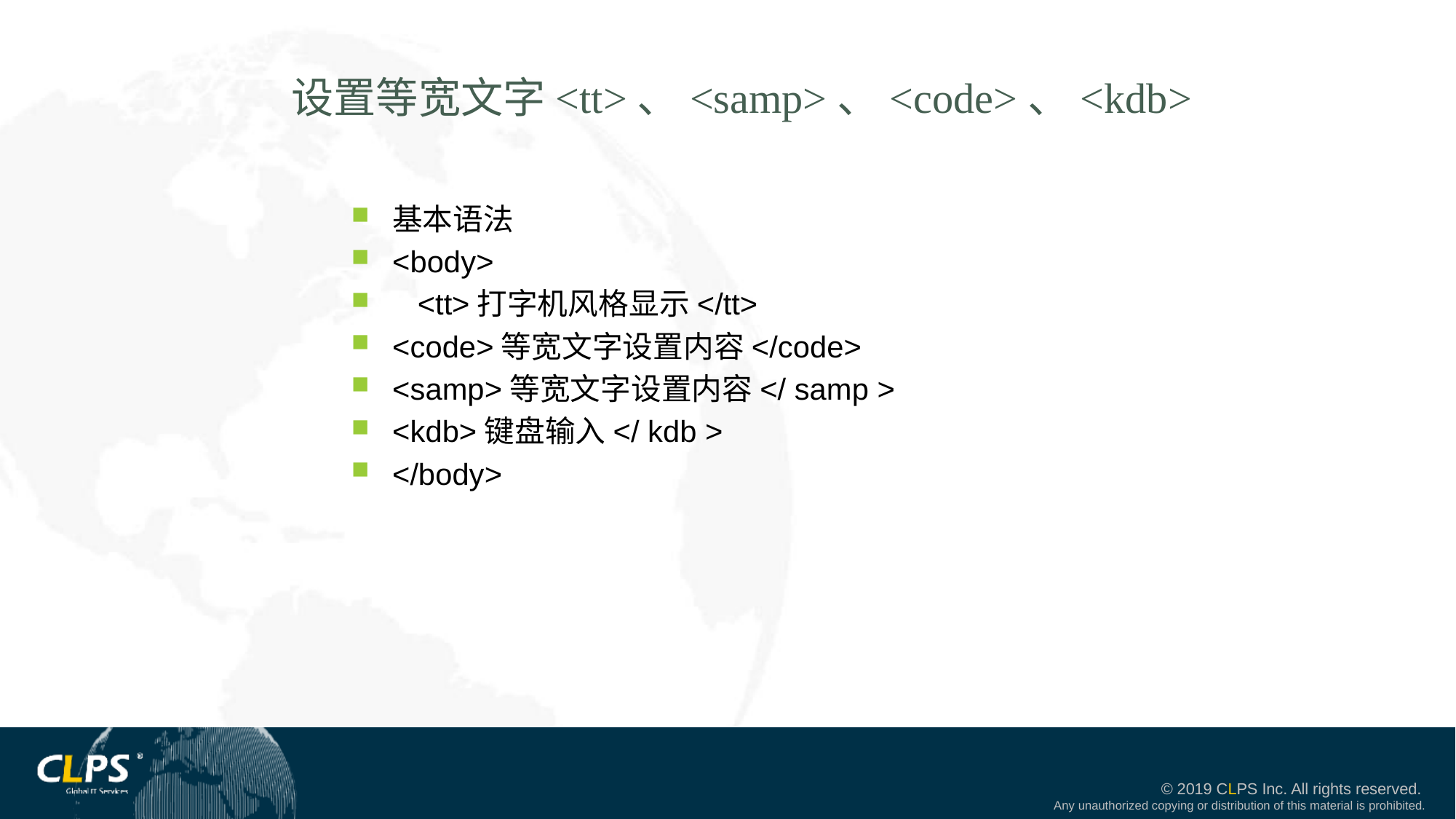

设置等宽文字<tt>、<samp>、<code>、<kdb>
基本语法
<body>
   <tt>打字机风格显示</tt>
<code>等宽文字设置内容</code>
<samp>等宽文字设置内容</ samp >
<kdb>键盘输入</ kdb >
</body>